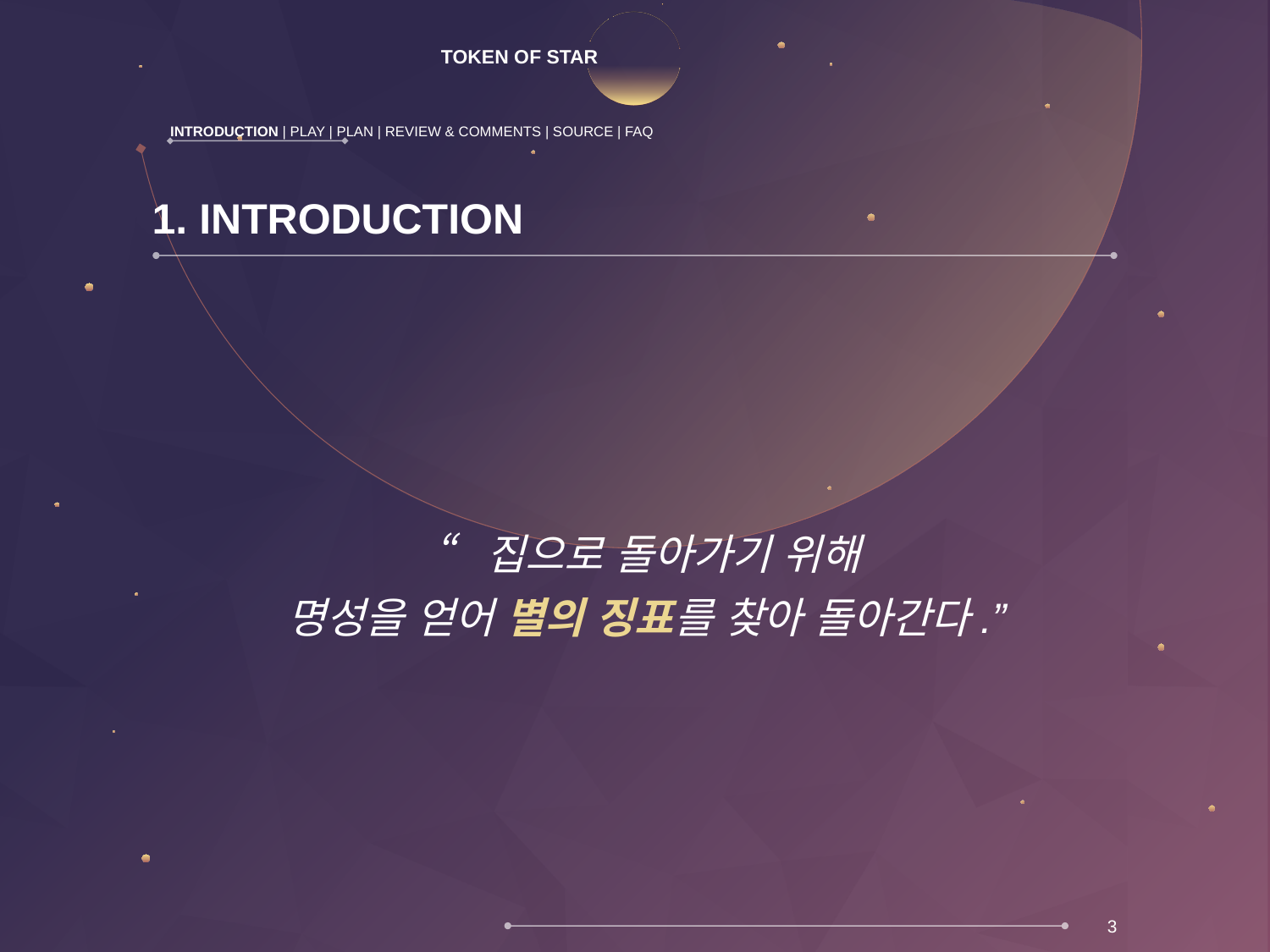

# TOKEN OF STAR
INTRODUCTION | PLAY | PLAN | REVIEW & COMMENTS | SOURCE | FAQ
1. INTRODUCTION
1. 컨셉

“집으로 돌아가기 위해
명성을 얻어 별의 징표를 찾아 돌아간다.”
3